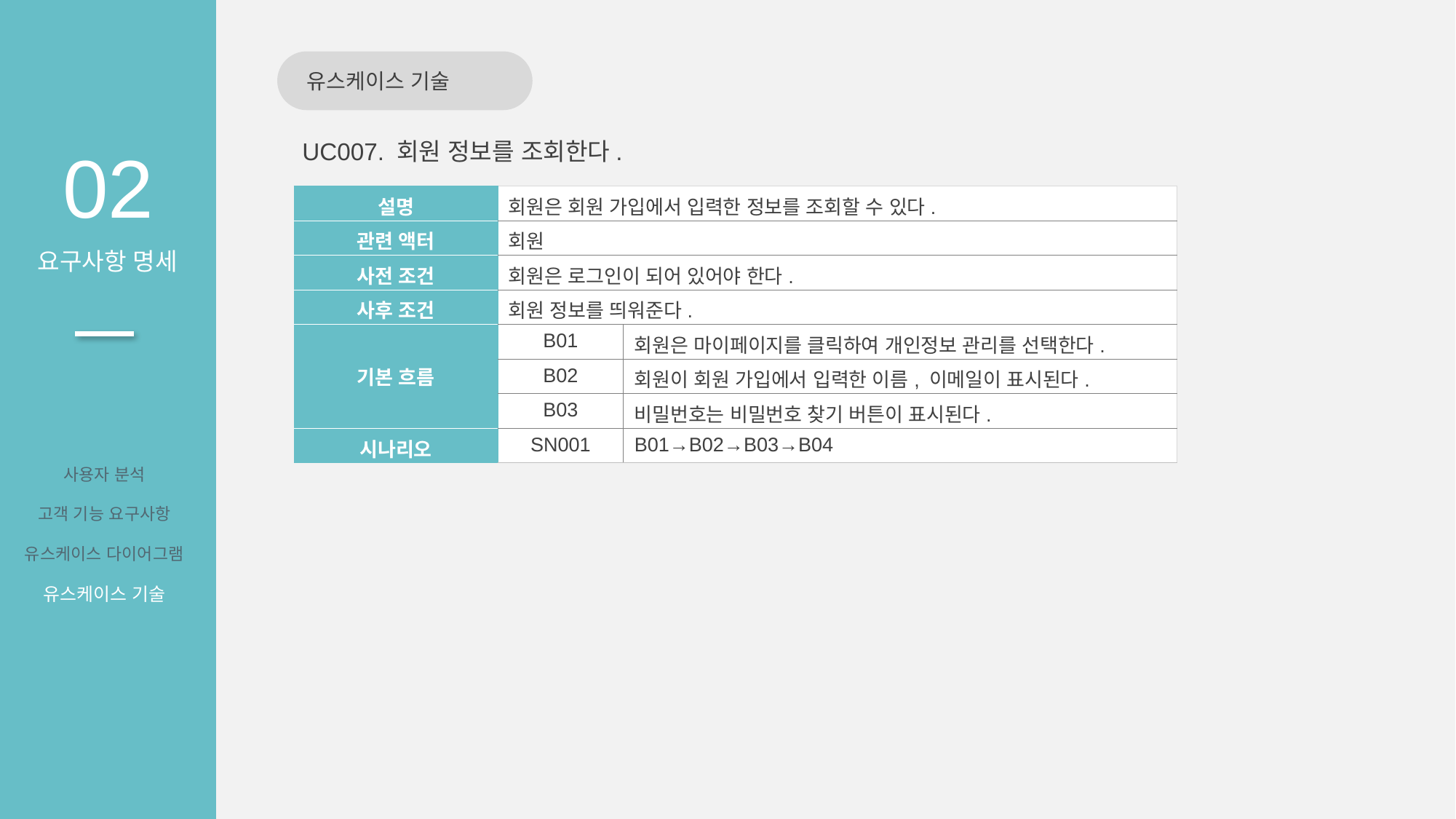

유스케이스 기술
02
요구사항 명세
UC007. 회원 정보를 조회한다.
| 설명 | 회원은 회원 가입에서 입력한 정보를 조회할 수 있다. |  |
| --- | --- | --- |
| 관련 액터 | 회원 |  |
| 사전 조건 | 회원은 로그인이 되어 있어야 한다. |  |
| 사후 조건 | 회원 정보를 띄워준다. |  |
| 기본 흐름 | B01 | 회원은 마이페이지를 클릭하여 개인정보 관리를 선택한다. |
|  | B02 | 회원이 회원 가입에서 입력한 이름, 이메일이 표시된다. |
|  | B03 | 비밀번호는 비밀번호 찾기 버튼이 표시된다. |
| 시나리오 | SN001 | B01→B02→B03→B04 |
사용자 분석
고객 기능 요구사항
유스케이스 다이어그램
유스케이스 기술